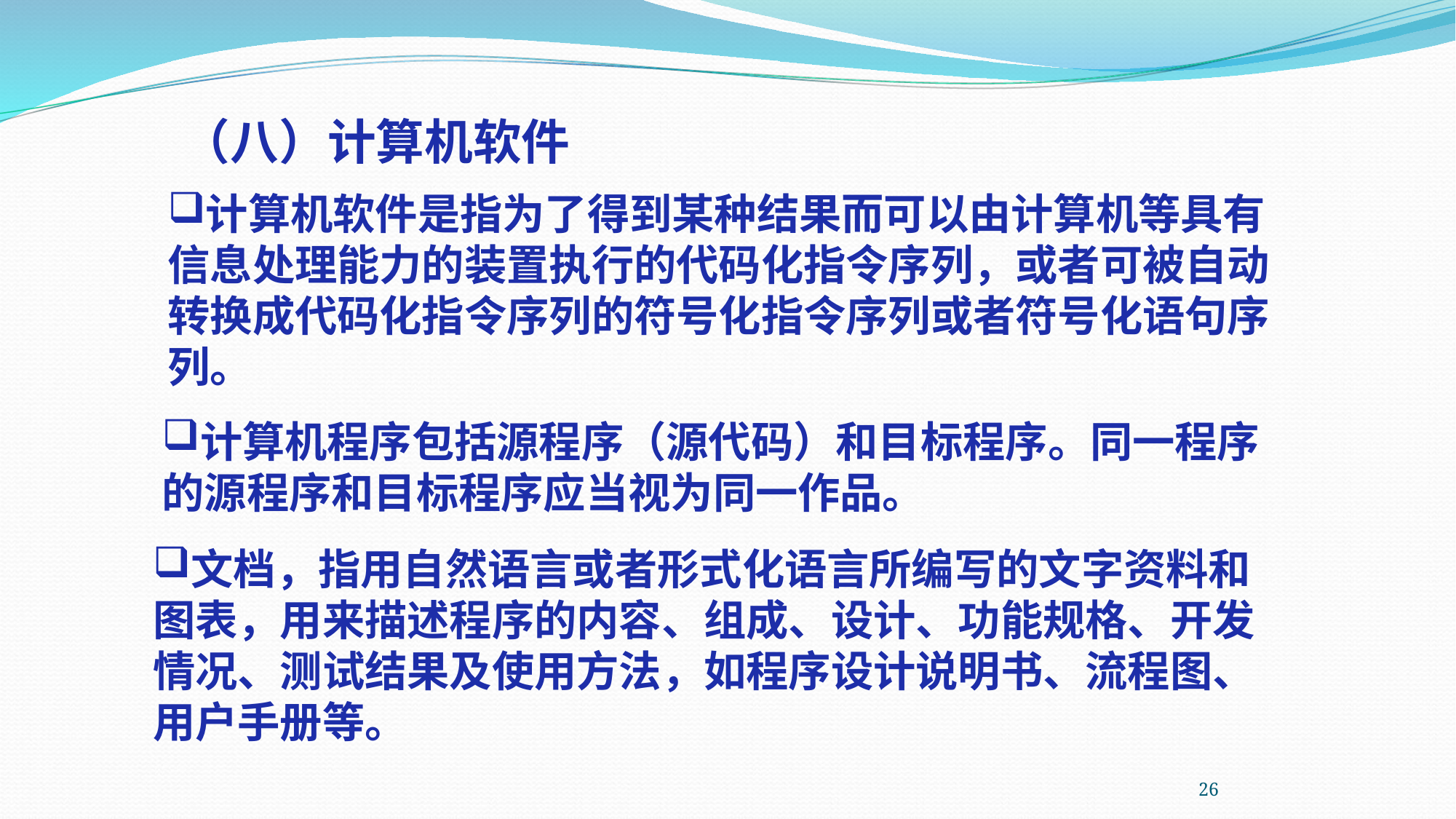

（八）计算机软件
计算机软件是指为了得到某种结果而可以由计算机等具有信息处理能力的装置执行的代码化指令序列，或者可被自动转换成代码化指令序列的符号化指令序列或者符号化语句序列。
计算机程序包括源程序（源代码）和目标程序。同一程序的源程序和目标程序应当视为同一作品。
文档，指用自然语言或者形式化语言所编写的文字资料和图表，用来描述程序的内容、组成、设计、功能规格、开发情况、测试结果及使用方法，如程序设计说明书、流程图、用户手册等。
26